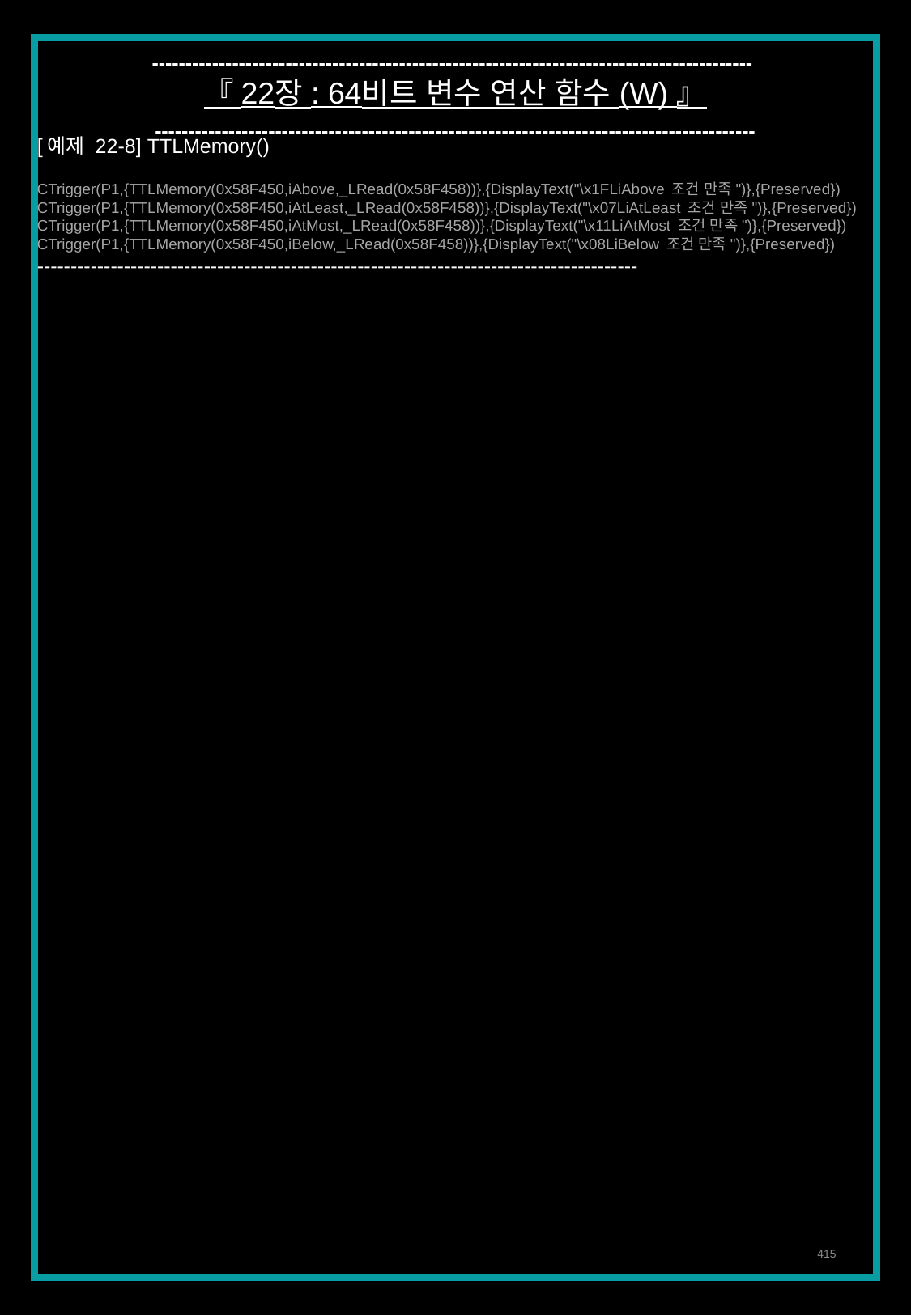

------------------------------------------------------------------------------------------
『 22장 : 64비트 변수 연산 함수 (W) 』
------------------------------------------------------------------------------------------
[예제 22-8] TTLMemory()

CTrigger(P1,{TTLMemory(0x58F450,iAbove,_LRead(0x58F458))},{DisplayText("\x1FLiAbove 조건 만족")},{Preserved})
CTrigger(P1,{TTLMemory(0x58F450,iAtLeast,_LRead(0x58F458))},{DisplayText("\x07LiAtLeast 조건 만족")},{Preserved})
CTrigger(P1,{TTLMemory(0x58F450,iAtMost,_LRead(0x58F458))},{DisplayText("\x11LiAtMost 조건 만족")},{Preserved})
CTrigger(P1,{TTLMemory(0x58F450,iBelow,_LRead(0x58F458))},{DisplayText("\x08LiBelow 조건 만족")},{Preserved})
------------------------------------------------------------------------------------------
415